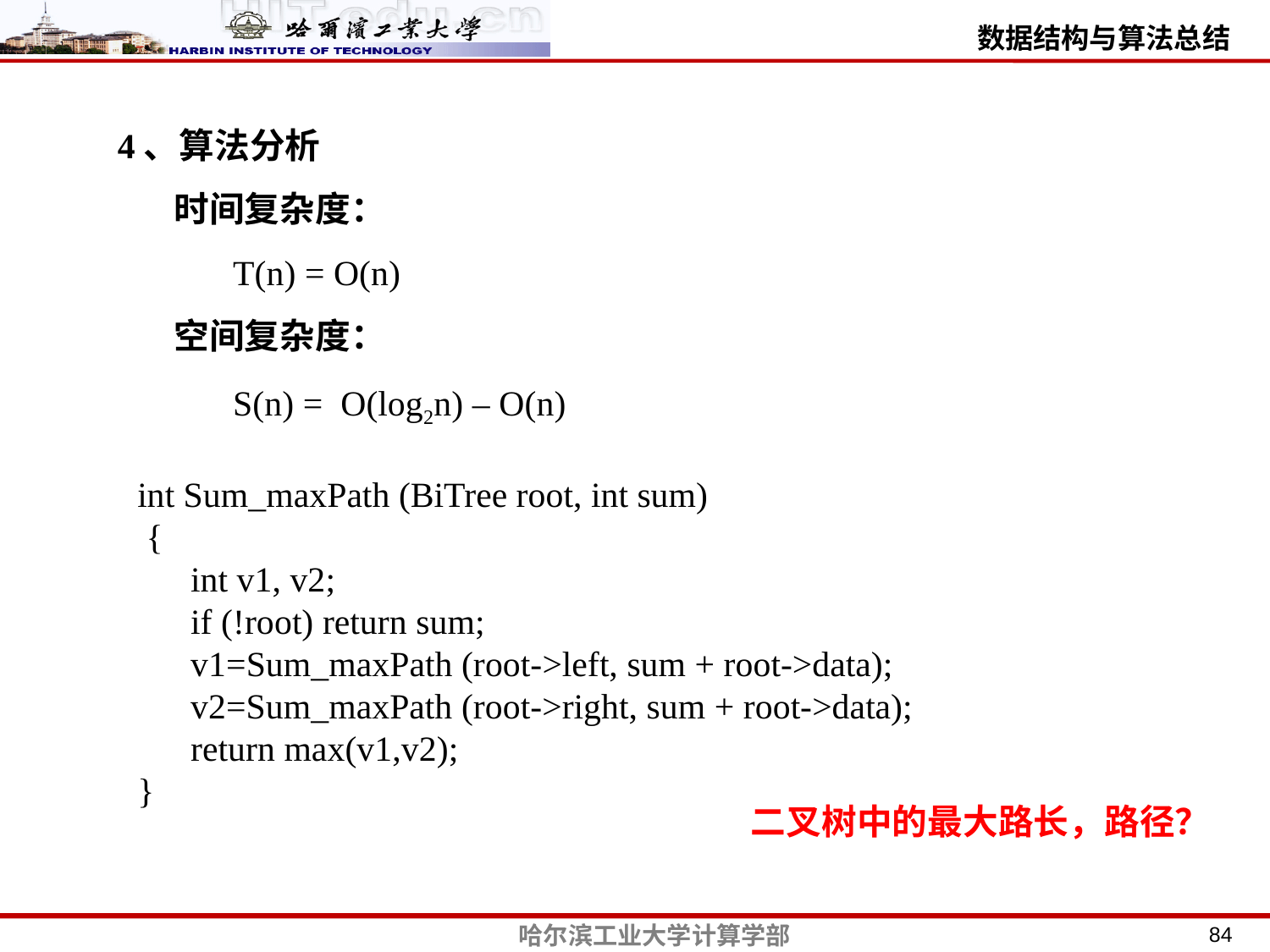

4、算法分析
      时间复杂度：
             T(n) = O(n)
      空间复杂度：
             S(n) =  O(log2n) – O(n)
int Sum_maxPath (BiTree root, int sum)
 {
      int v1, v2;
      if (!root) return sum;
      v1=Sum_maxPath (root->left, sum + root->data);
      v2=Sum_maxPath (root->right, sum + root->data);
      return max(v1,v2);
}
二叉树中的最大路长，路径？